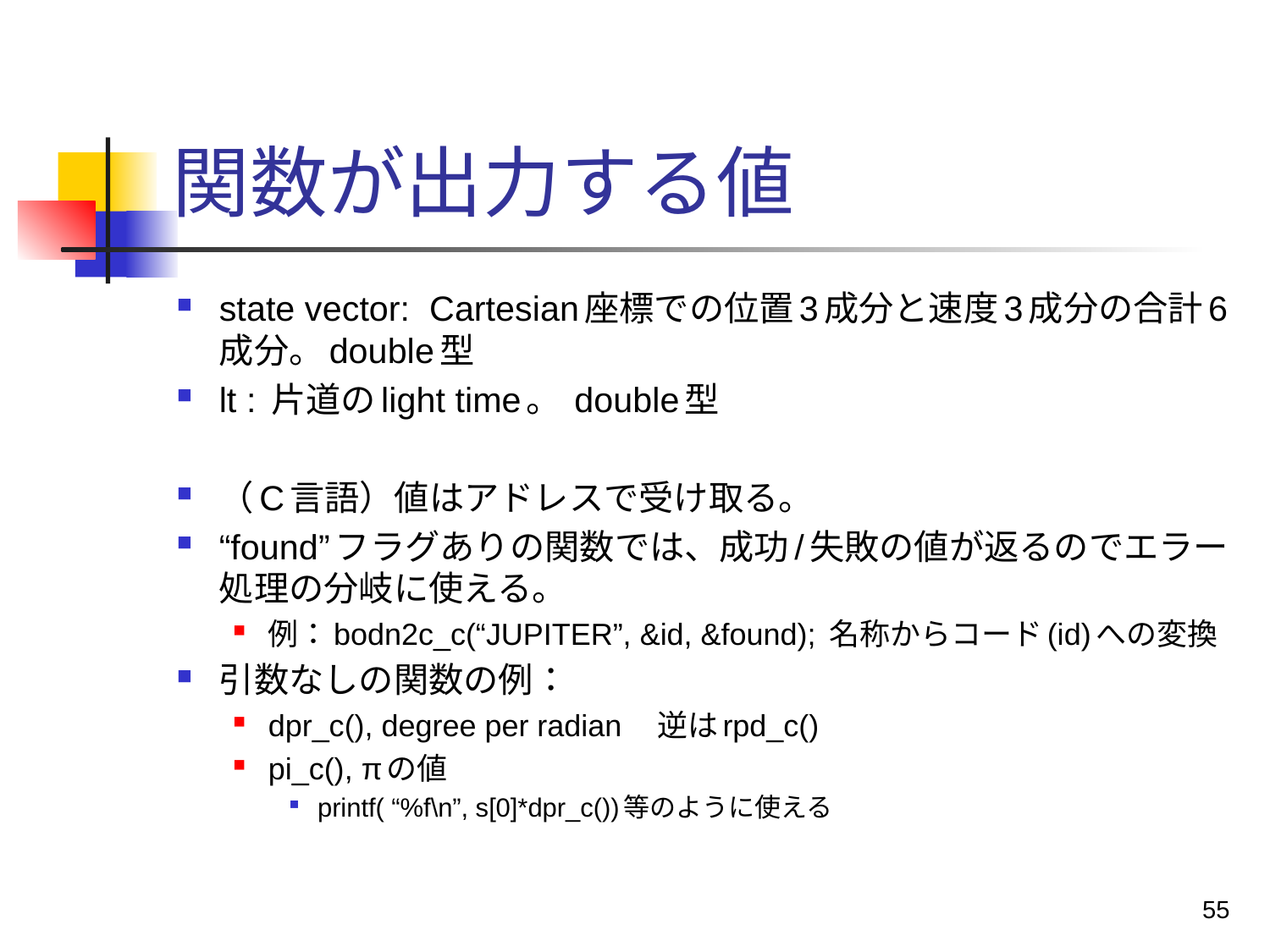

# 関数が出力する値
state vector:  Cartesian座標での位置3成分と速度3成分の合計6成分。double型
lt : 片道のlight time。 double型

（C言語）値はアドレスで受け取る。
“found”フラグありの関数では、成功/失敗の値が返るのでエラー処理の分岐に使える。
例：bodn2c_c(“JUPITER”, &id, &found); 名称からコード(id)への変換
引数なしの関数の例：
dpr_c(), degree per radian　逆はrpd_c()
pi_c(), πの値
printf( “%f\n”, s[0]*dpr_c())等のように使える
55